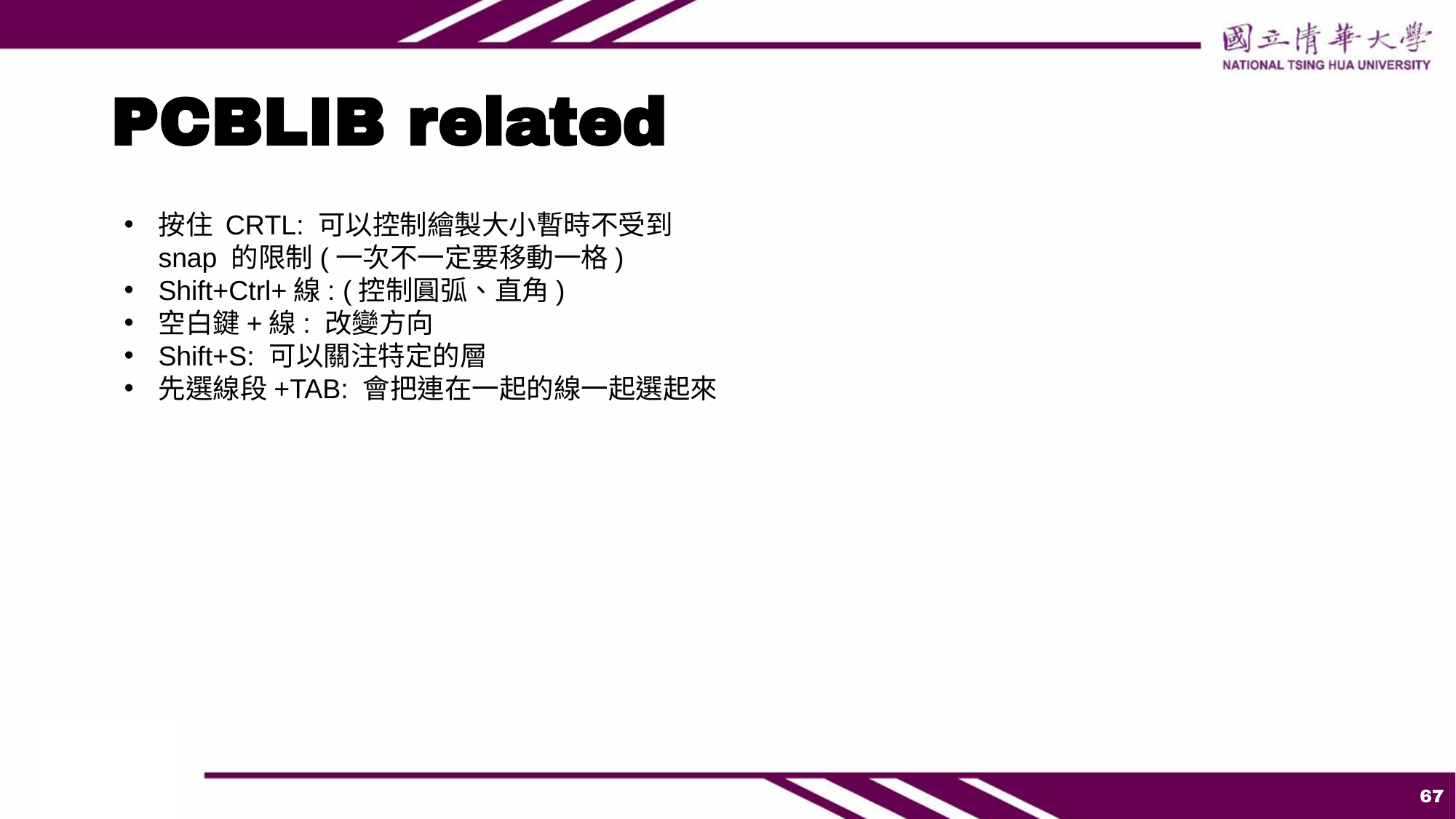

# PCBLIB related
按住 CRTL: 可以控制繪製大小暫時不受到 snap 的限制(一次不一定要移動一格)
Shift+Ctrl+線: (控制圓弧、直角)
空白鍵+線: 改變方向
Shift+S: 可以關注特定的層
先選線段+TAB: 會把連在一起的線一起選起來
67